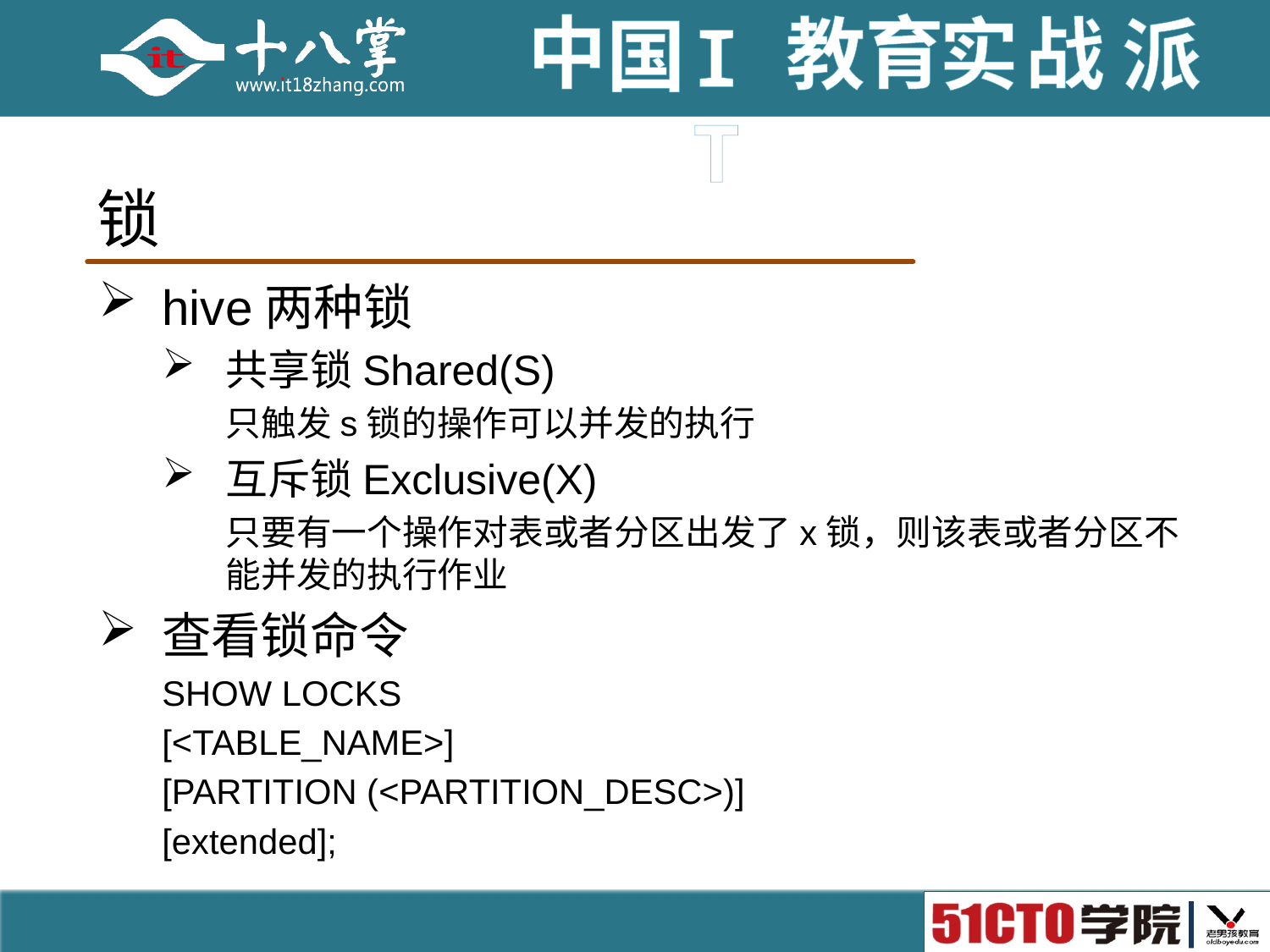

# 锁
hive两种锁
共享锁Shared(S)
只触发s锁的操作可以并发的执行
互斥锁Exclusive(X)
只要有一个操作对表或者分区出发了x锁，则该表或者分区不能并发的执行作业
查看锁命令
SHOW LOCKS
[<TABLE_NAME>]
[PARTITION (<PARTITION_DESC>)]
[extended];